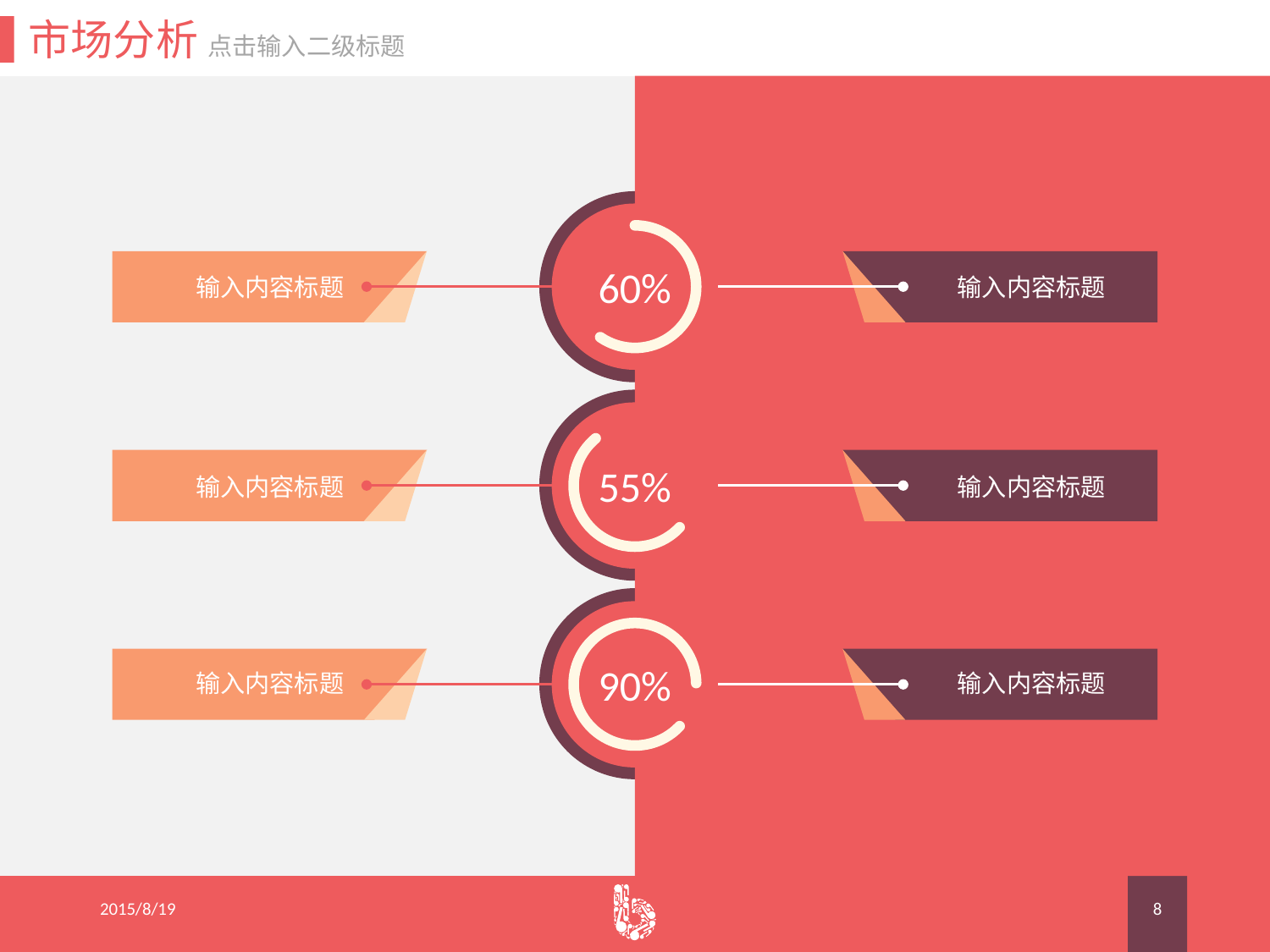

市场分析 点击输入二级标题

60%
输入内容标题
输入内容标题

55%
输入内容标题
输入内容标题

90%
输入内容标题
输入内容标题
2015/8/19
8